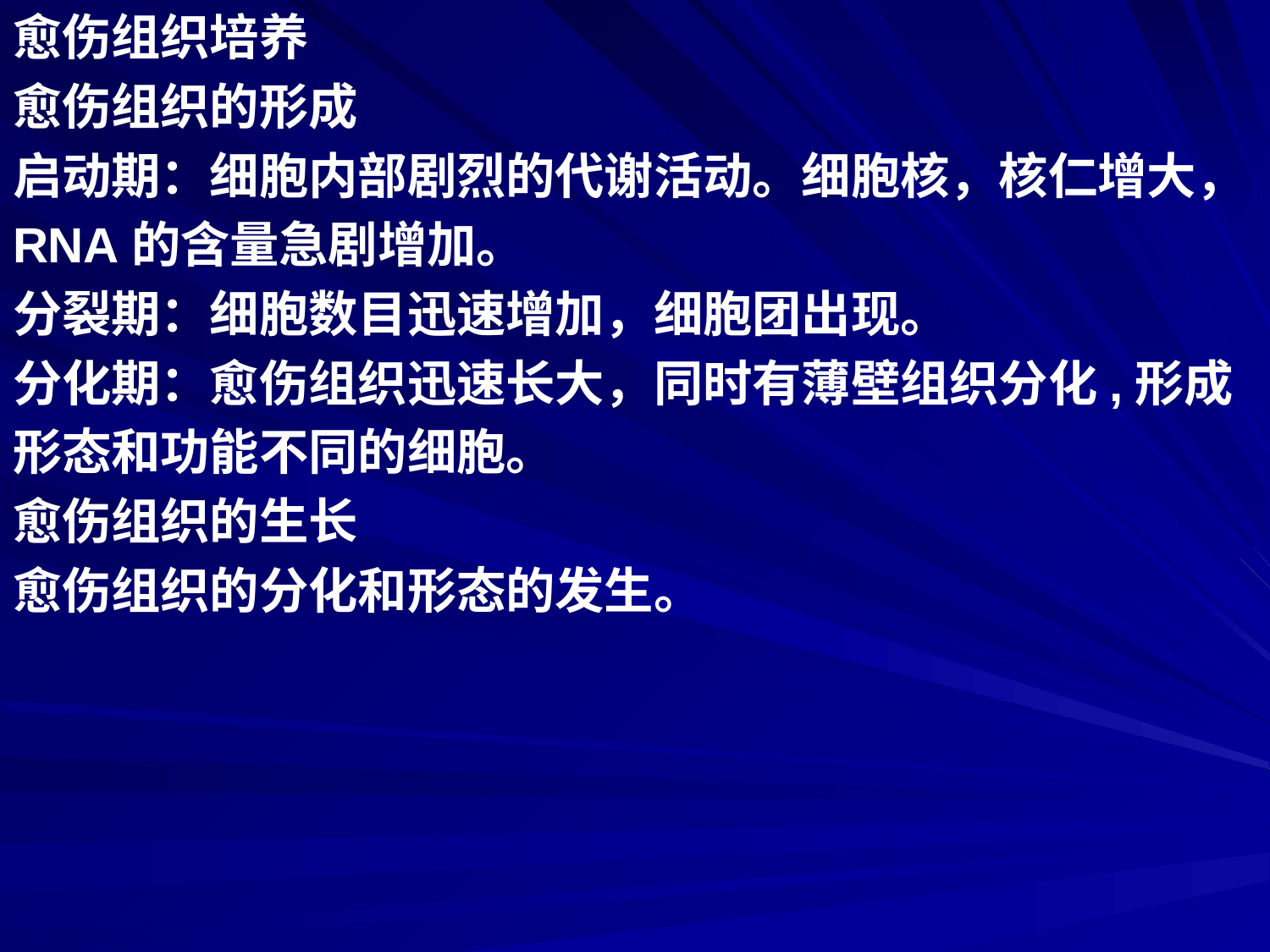

愈伤组织培养
愈伤组织的形成
启动期：细胞内部剧烈的代谢活动。细胞核，核仁增大，
RNA的含量急剧增加。
分裂期：细胞数目迅速增加，细胞团出现。
分化期：愈伤组织迅速长大，同时有薄壁组织分化,形成
形态和功能不同的细胞。
愈伤组织的生长
愈伤组织的分化和形态的发生。